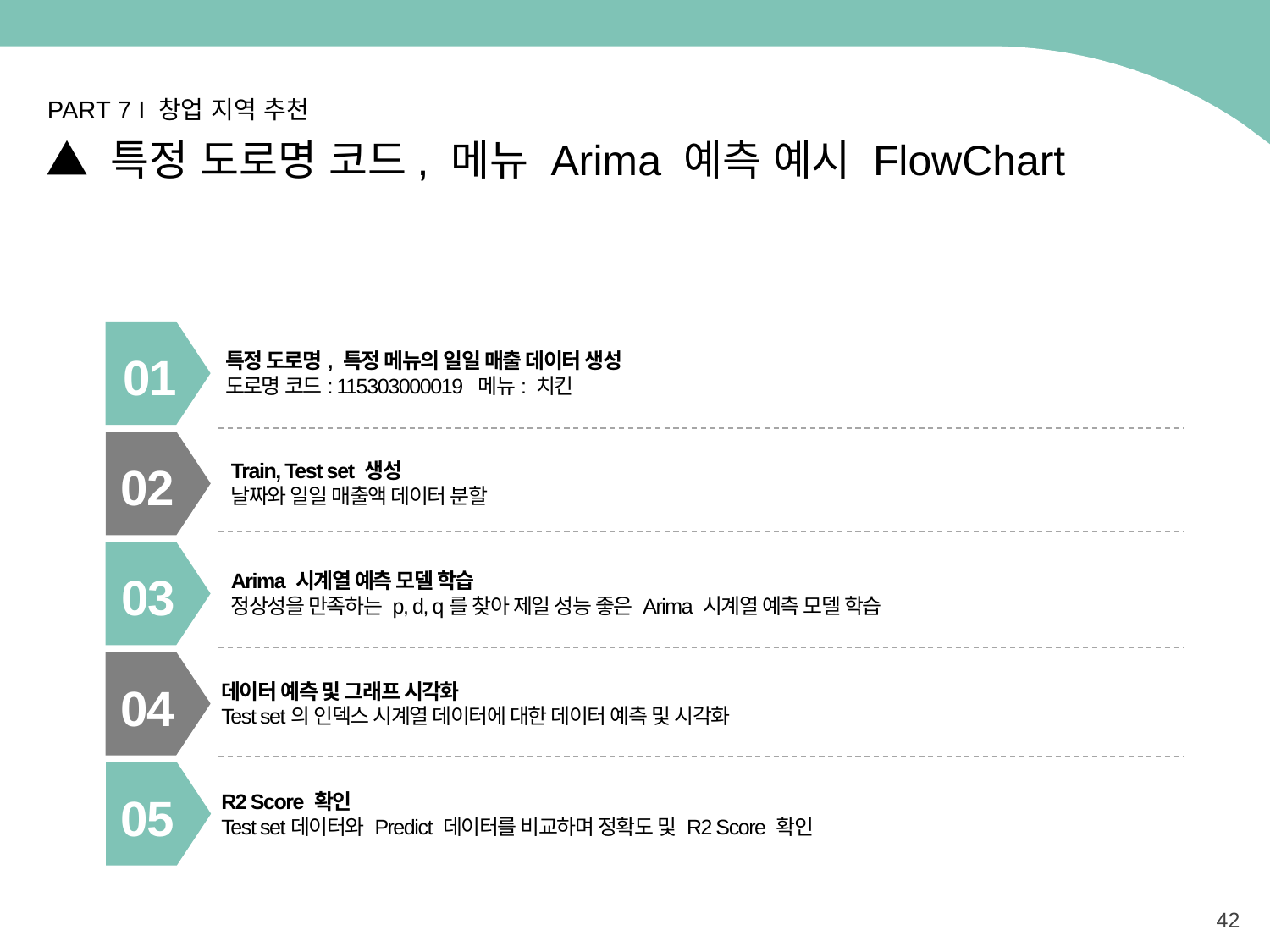

PART 7 I 창업 지역 추천
▲ 특정 도로명 코드, 메뉴 Arima 예측 예시 FlowChart

01
특정 도로명, 특정 메뉴의 일일 매출 데이터 생성
도로명 코드: 115303000019  메뉴: 치킨

02
Train, Test set 생성
날짜와 일일 매출액 데이터 분할

03
Arima 시계열 예측 모델 학습
정상성을 만족하는 p, d, q를 찾아 제일 성능 좋은 Arima 시계열 예측 모델 학습

04
데이터 예측 및 그래프 시각화
Test set의 인덱스 시계열 데이터에 대한 데이터 예측 및 시각화

05
R2 Score 확인
Test set데이터와 Predict 데이터를 비교하며 정확도 및 R2 Score 확인
42